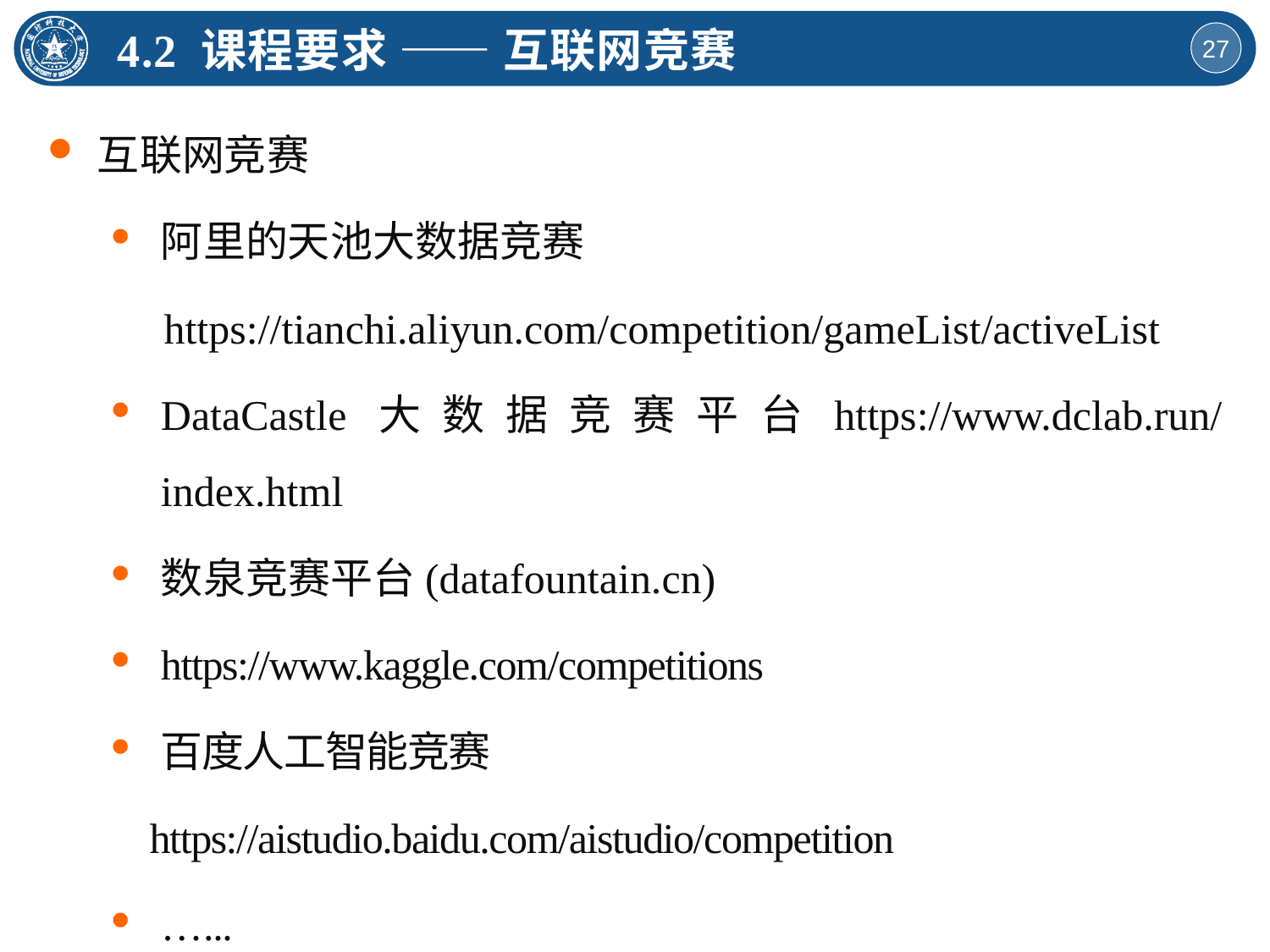

4.2 课程要求 —— 互联网竞赛
互联网竞赛
阿里的天池大数据竞赛
     https://tianchi.aliyun.com/competition/gameList/activeList
DataCastle大数据竞赛平台https://www.dclab.run/index.html
数泉竞赛平台(datafountain.cn)
https://www.kaggle.com/competitions
百度人工智能竞赛
    https://aistudio.baidu.com/aistudio/competition
…...